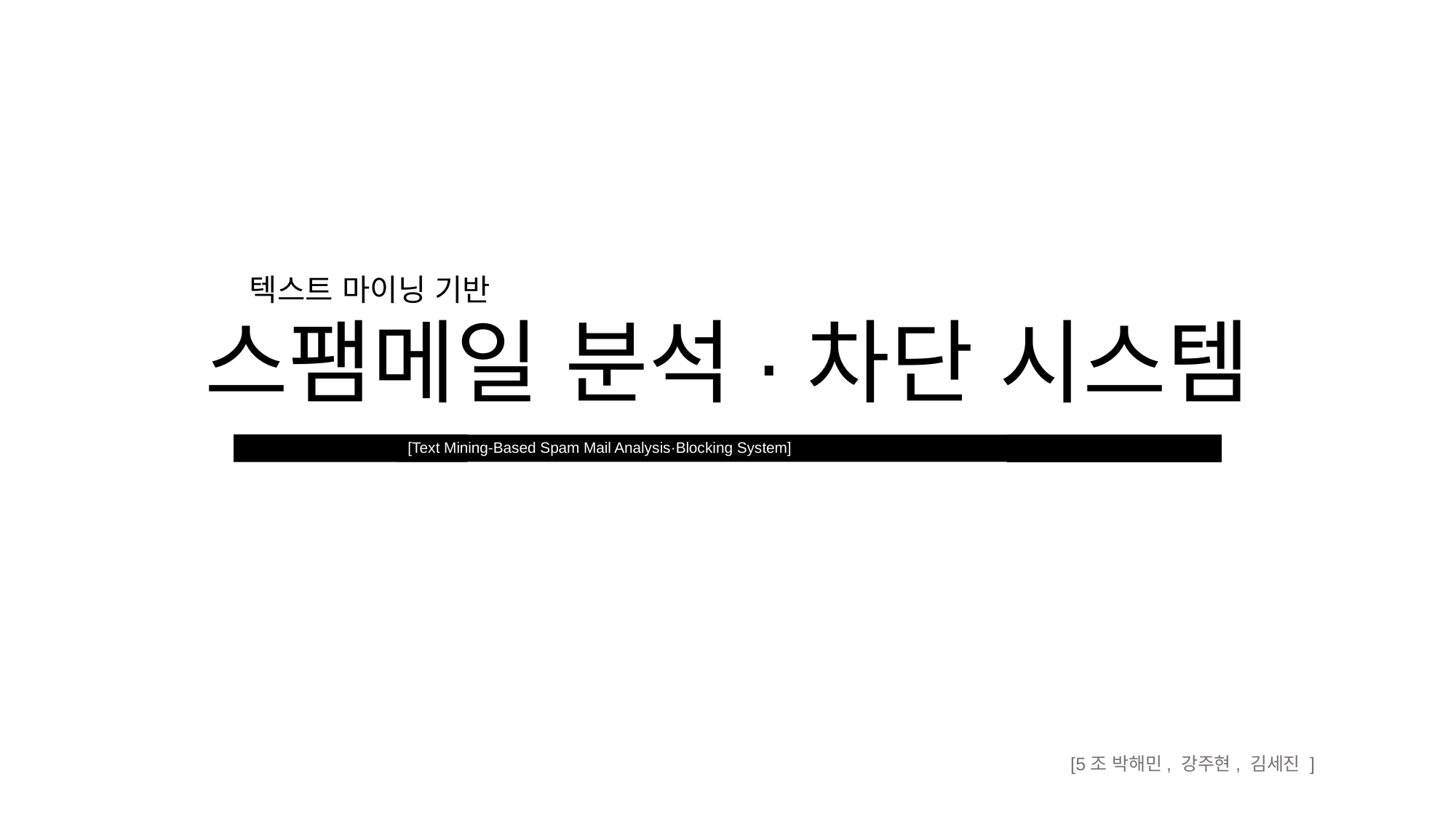

스팸메일 분석·차단 시스템
텍스트 마이닝 기반

[Text Mining-Based Spam Mail Analysis·Blocking System]
[5조 박해민, 강주현, 김세진 ]